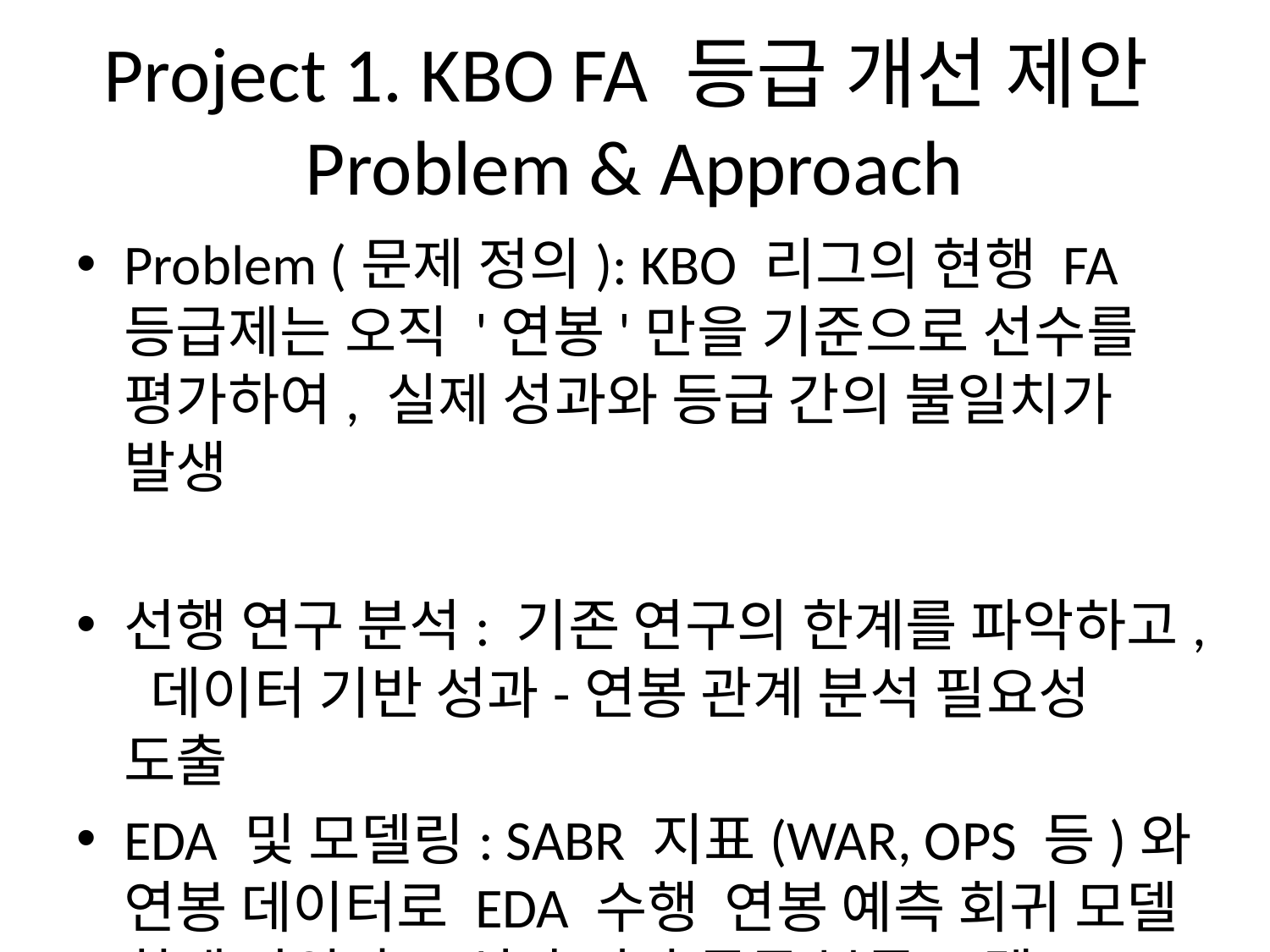

# Project 1. KBO FA 등급 개선 제안  Problem & Approach
Problem (문제 정의): KBO 리그의 현행 FA 등급제는 오직 '연봉'만을 기준으로 선수를 평가하여, 실제 성과와 등급 간의 불일치가 발생

선행 연구 분석: 기존 연구의 한계를 파악하고, 데이터 기반 성과-연봉 관계 분석 필요성 도출
EDA 및 모델링: SABR 지표(WAR, OPS 등)와 연봉 데이터로 EDA 수행  연봉 예측 회귀 모델 한계 파악 후, 성과 기반 등급 분류 모델로 전환
심층 오차 분석: 저연차 유망주와 베테랑 선수 등 특정 그룹에서 성과-연봉 불일치 패턴 발견